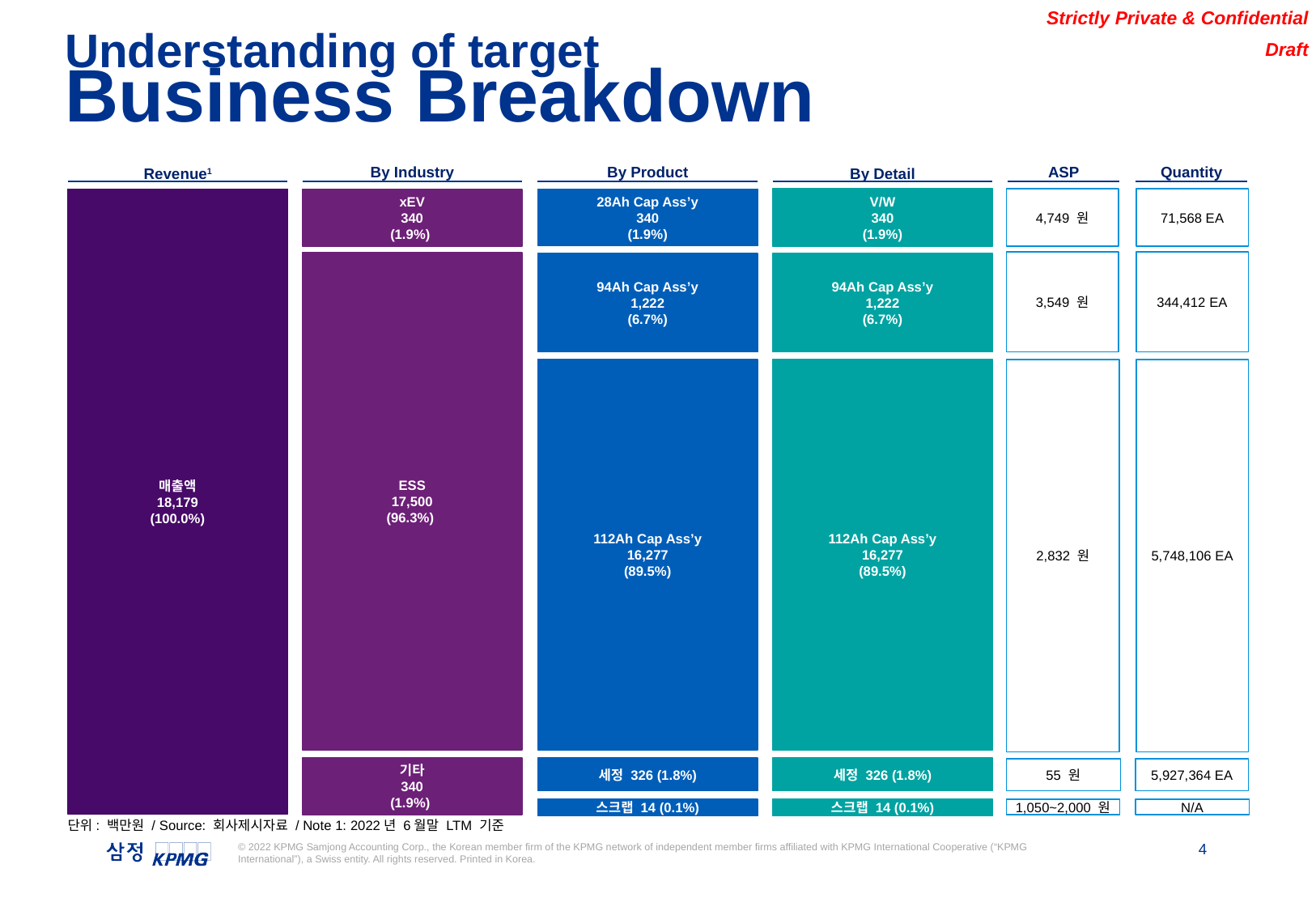

Understanding of target
Business Breakdown
By Detail
Revenue1
By Industry
By Product
ASP
Quantity
71,568 EA
V/W
340
(1.9%)
4,749 원
매출액
18,179
(100.0%)
28Ah Cap Ass’y
340
(1.9%)
xEV
340
(1.9%)
3,549 원
344,412 EA
ESS
17,500
(96.3%)
94Ah Cap Ass’y
1,222
(6.7%)
94Ah Cap Ass’y
1,222
(6.7%)
2,832 원
5,748,106 EA
112Ah Cap Ass’y
16,277
(89.5%)
112Ah Cap Ass’y
16,277
(89.5%)
기타
340
(1.9%)
세정 326 (1.8%)
세정 326 (1.8%)
55 원
5,927,364 EA
1,050~2,000 원
N/A
스크랩 14 (0.1%)
스크랩 14 (0.1%)
단위: 백만원 / Source: 회사제시자료 / Note 1: 2022년 6월말 LTM 기준